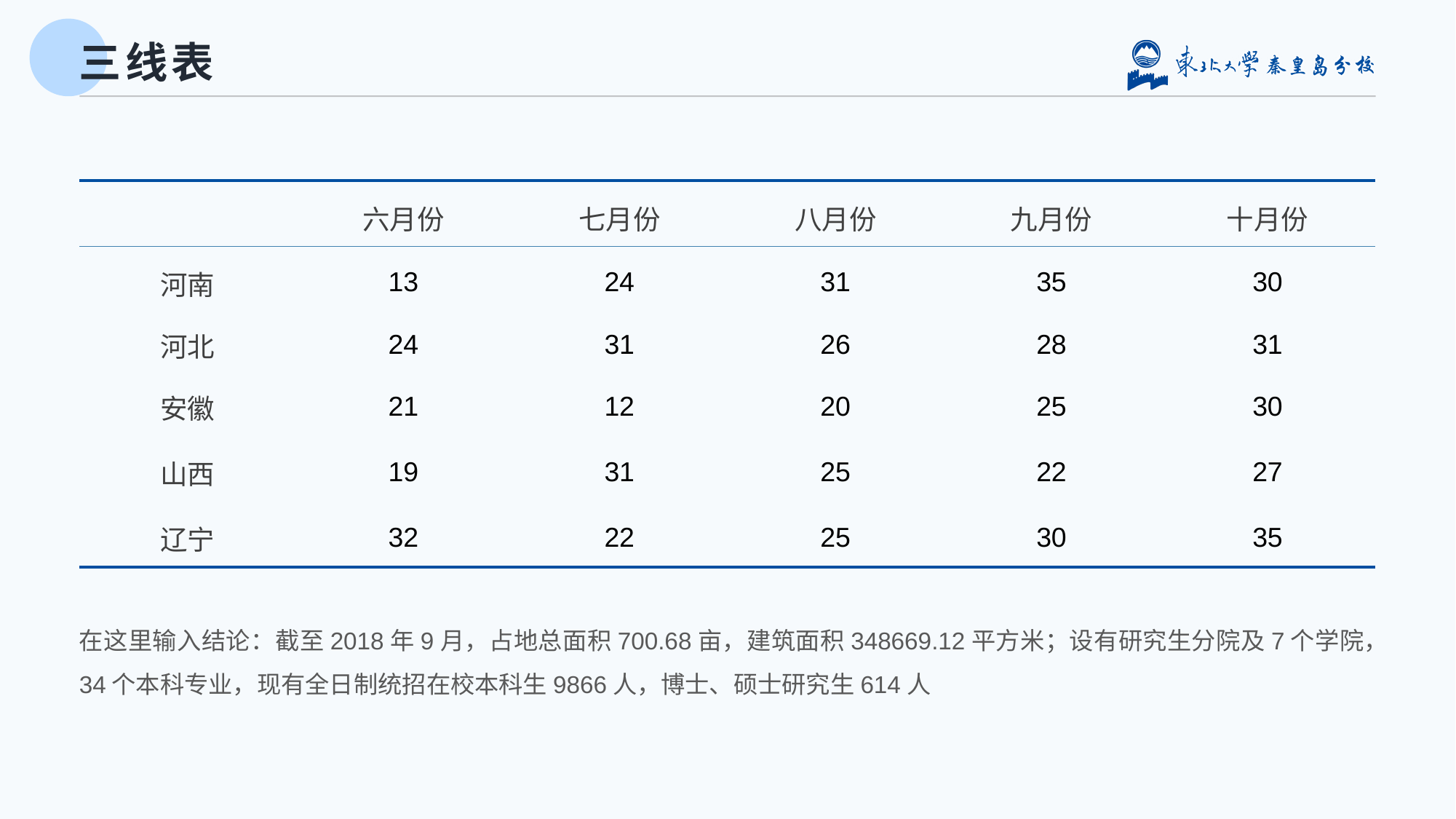

# 三线表
|  | 六月份 | 七月份 | 八月份 | 九月份 | 十月份 |
| --- | --- | --- | --- | --- | --- |
| 河南 | 13 | 24 | 31 | 35 | 30 |
| 河北 | 24 | 31 | 26 | 28 | 31 |
| 安徽 | 21 | 12 | 20 | 25 | 30 |
| 山西 | 19 | 31 | 25 | 22 | 27 |
| 辽宁 | 32 | 22 | 25 | 30 | 35 |
在这里输入结论：截至2018年9月，占地总面积700.68亩，建筑面积348669.12平方米；设有研究生分院及7个学院，34个本科专业，现有全日制统招在校本科生9866人，博士、硕士研究生614人